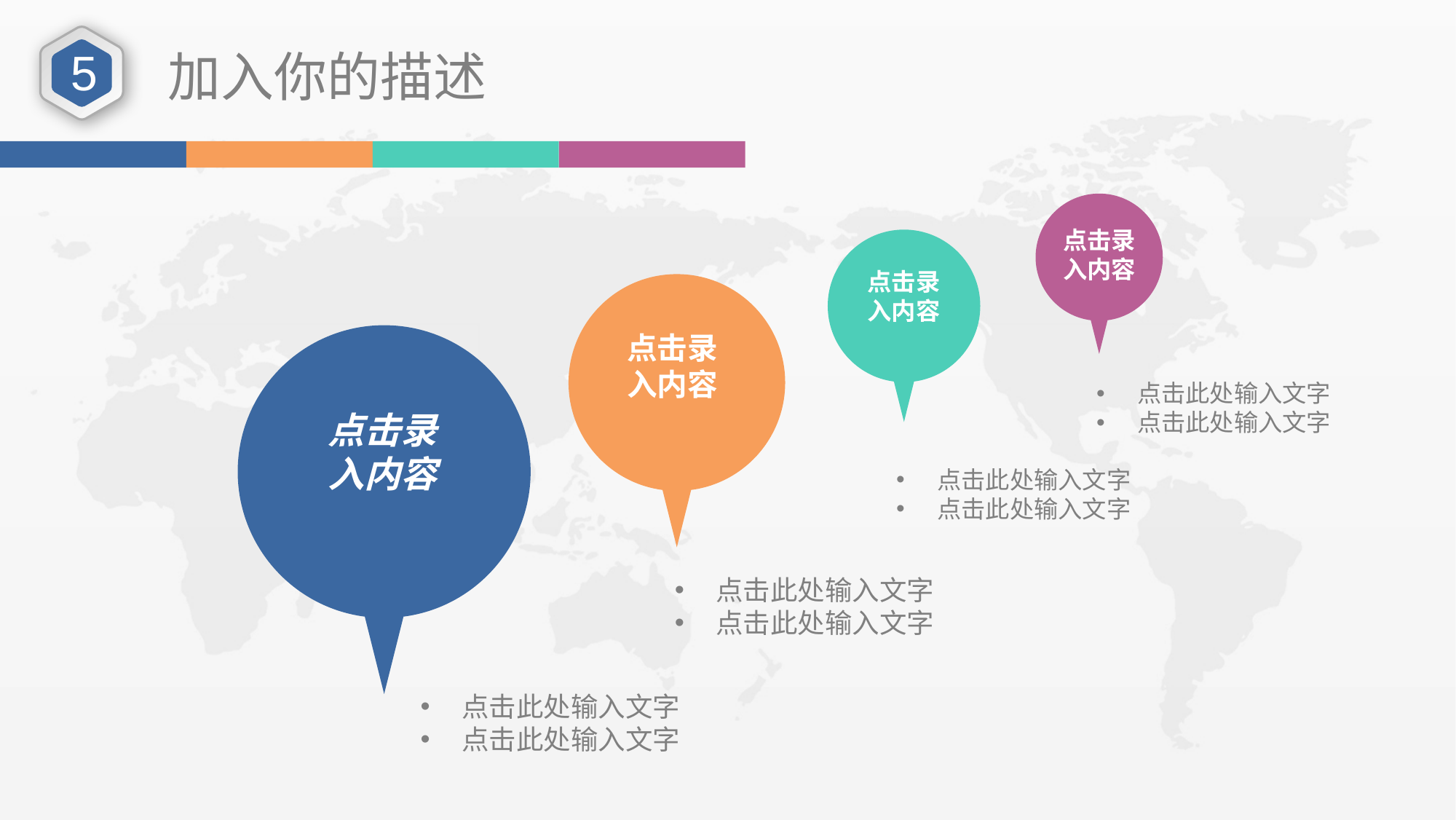

5

加入你的描述

点击录
入内容

点击录
入内容

点击录
入内容

点击录
入内容
点击此处输入文字
点击此处输入文字
点击此处输入文字
点击此处输入文字
点击此处输入文字
点击此处输入文字
点击此处输入文字
点击此处输入文字